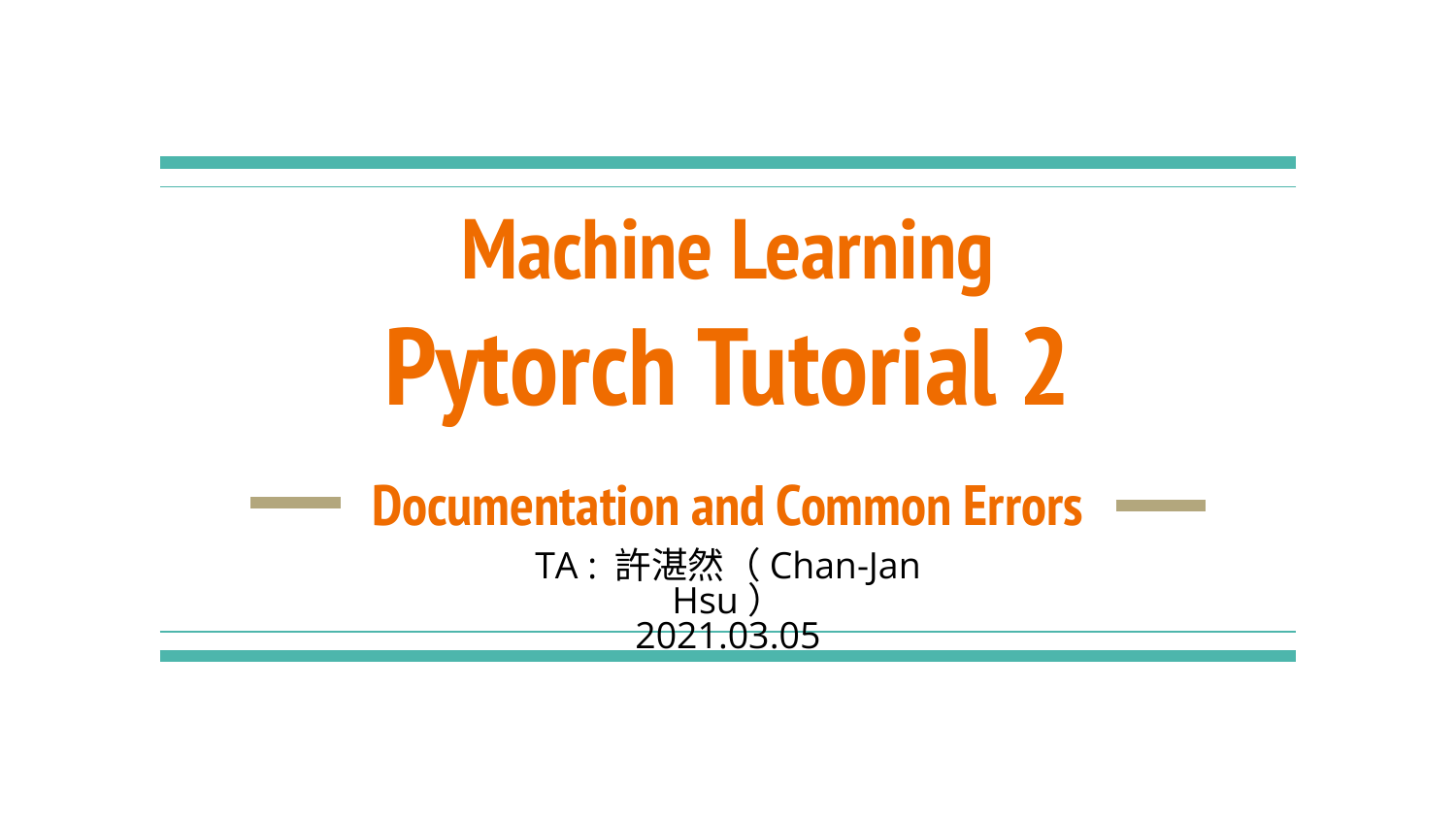

# Machine Learning
Pytorch Tutorial 2
Documentation and Common Errors

TA : 許湛然（Chan-Jan Hsu）
2021.03.05